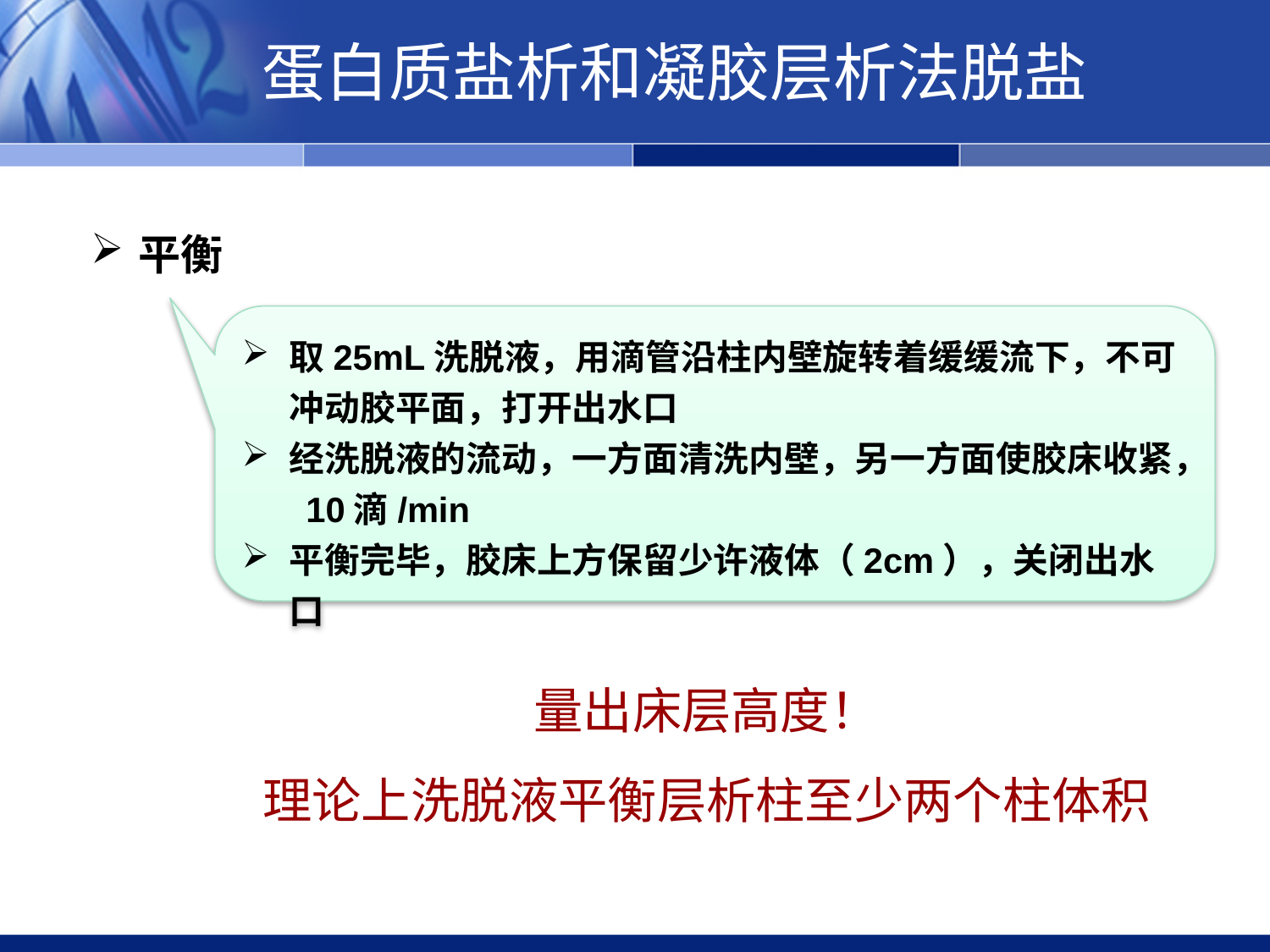

蛋白质盐析和凝胶层析法脱盐
平衡

取25mL洗脱液，用滴管沿柱内壁旋转着缓缓流下，不可冲动胶平面，打开出水口
经洗脱液的流动，一方面清洗内壁，另一方面使胶床收紧， 10滴/min
平衡完毕，胶床上方保留少许液体（2cm），关闭出水口
量出床层高度！
理论上洗脱液平衡层析柱至少两个柱体积